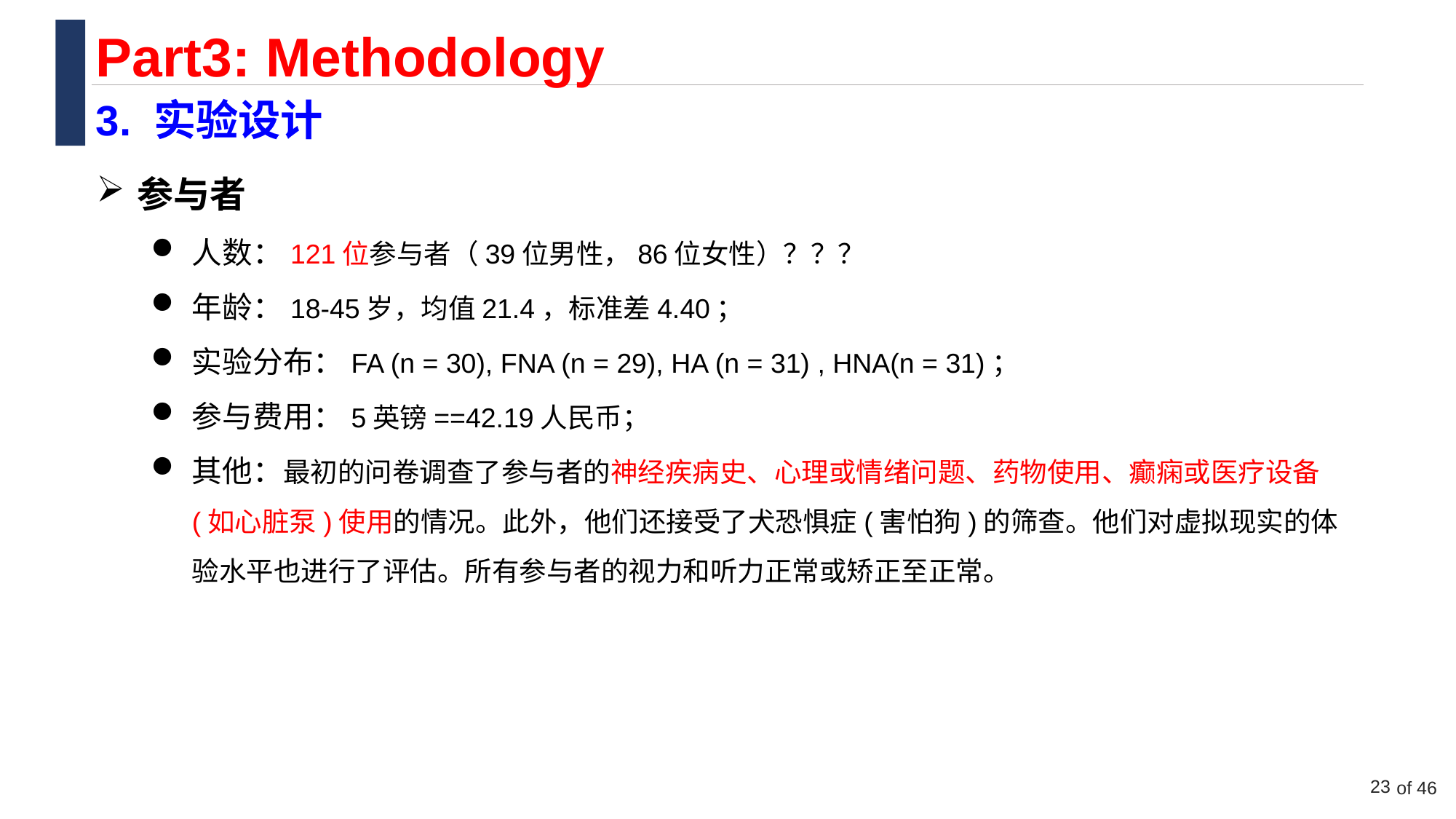

Part3: Methodology
3. 实验设计
参与者
人数：121位参与者（39位男性，86位女性）？？？
年龄：18-45岁，均值21.4，标准差4.40；
实验分布：FA (n = 30), FNA (n = 29), HA (n = 31) , HNA(n = 31)；
参与费用：5英镑==42.19人民币；
其他：最初的问卷调查了参与者的神经疾病史、心理或情绪问题、药物使用、癫痫或医疗设备(如心脏泵)使用的情况。此外，他们还接受了犬恐惧症(害怕狗)的筛查。他们对虚拟现实的体验水平也进行了评估。所有参与者的视力和听力正常或矫正至正常。
23